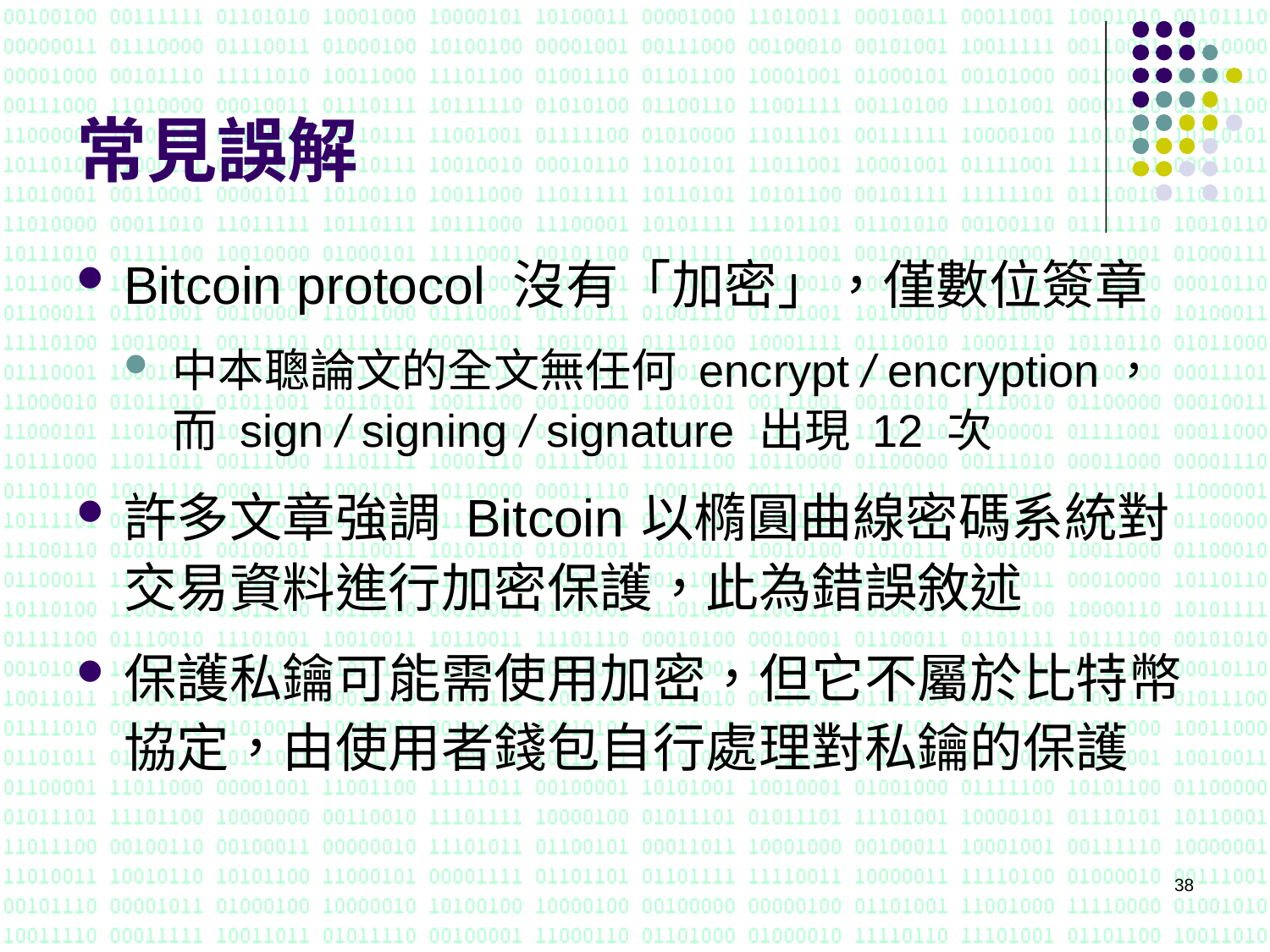

# 常見誤解
Bitcoin protocol 沒有「加密」，僅數位簽章
中本聰論文的全文無任何 encrypt / encryption，而 sign / signing / signature 出現 12 次
許多文章強調 Bitcoin 以橢圓曲線密碼系統對交易資料進行加密保護，此為錯誤敘述
保護私鑰可能需使用加密，但它不屬於比特幣協定，由使用者錢包自行處理對私鑰的保護
38